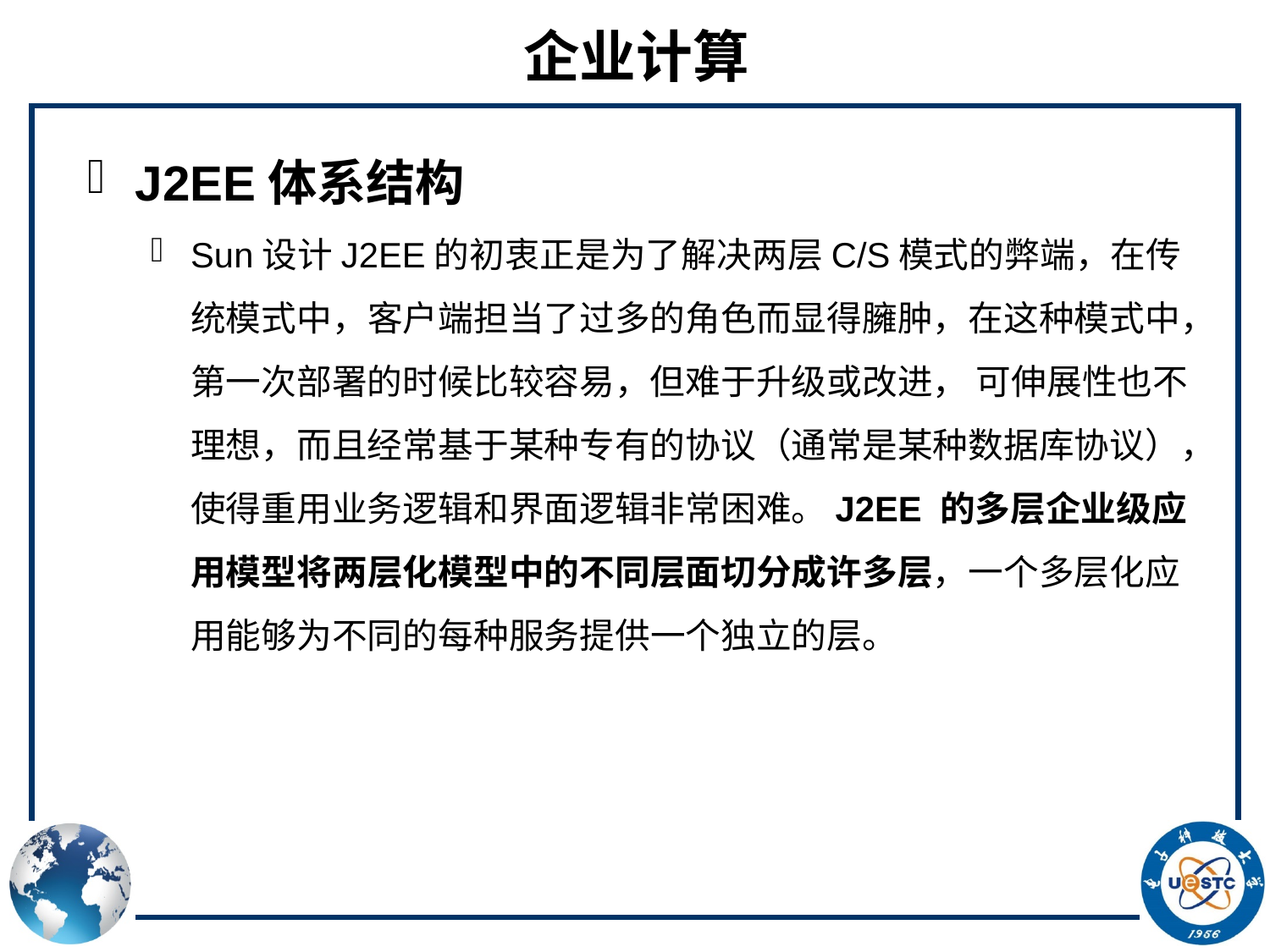

# 企业计算
J2EE体系结构
Sun设计J2EE的初衷正是为了解决两层C/S模式的弊端，在传统模式中，客户端担当了过多的角色而显得臃肿，在这种模式中，第一次部署的时候比较容易，但难于升级或改进， 可伸展性也不理想，而且经常基于某种专有的协议（通常是某种数据库协议），使得重用业务逻辑和界面逻辑非常困难。J2EE 的多层企业级应用模型将两层化模型中的不同层面切分成许多层，一个多层化应用能够为不同的每种服务提供一个独立的层。